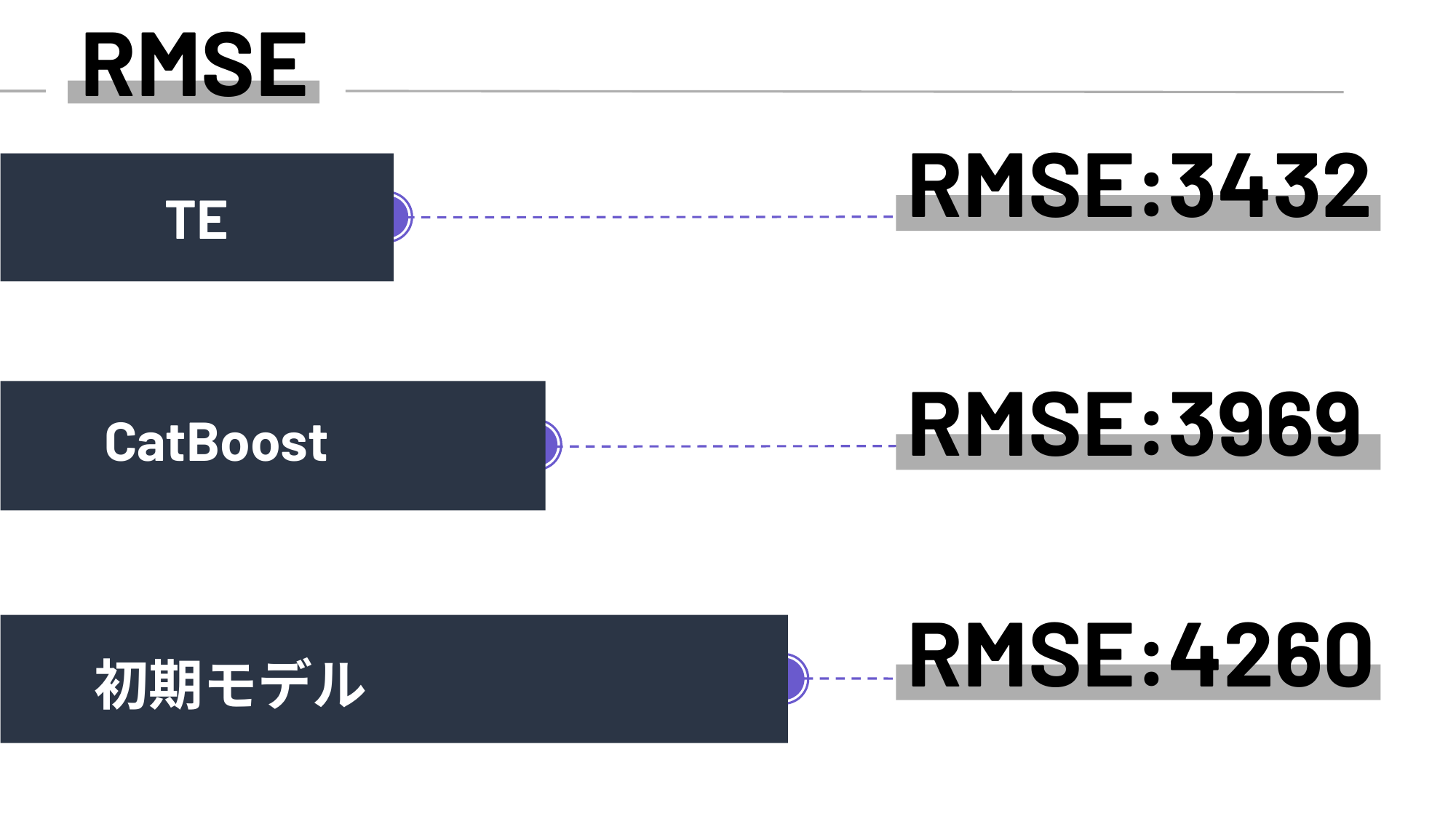

RMSE

RMSE:3432

TE

RMSE:3969

CatBoost​

RMSE:4260

初期モデル